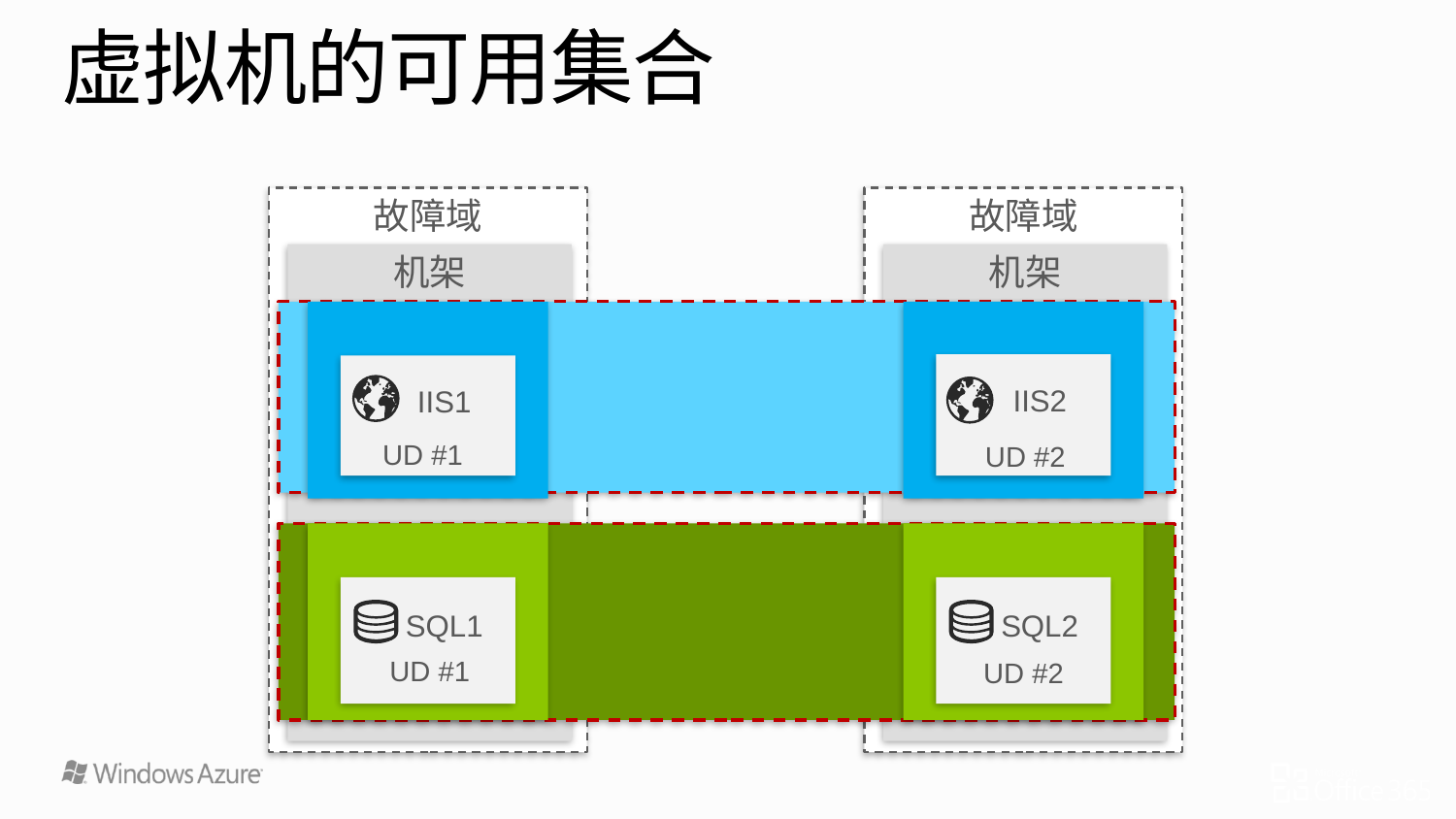

# 虚拟机的可用集合
故障域
故障域
机架
机架
虚拟机
虚拟机
可用集合
IIS2

IIS1

UD #2
UD #1
可用集合
虚拟机
虚拟机
SQL1

SQL2

UD #1
UD #2